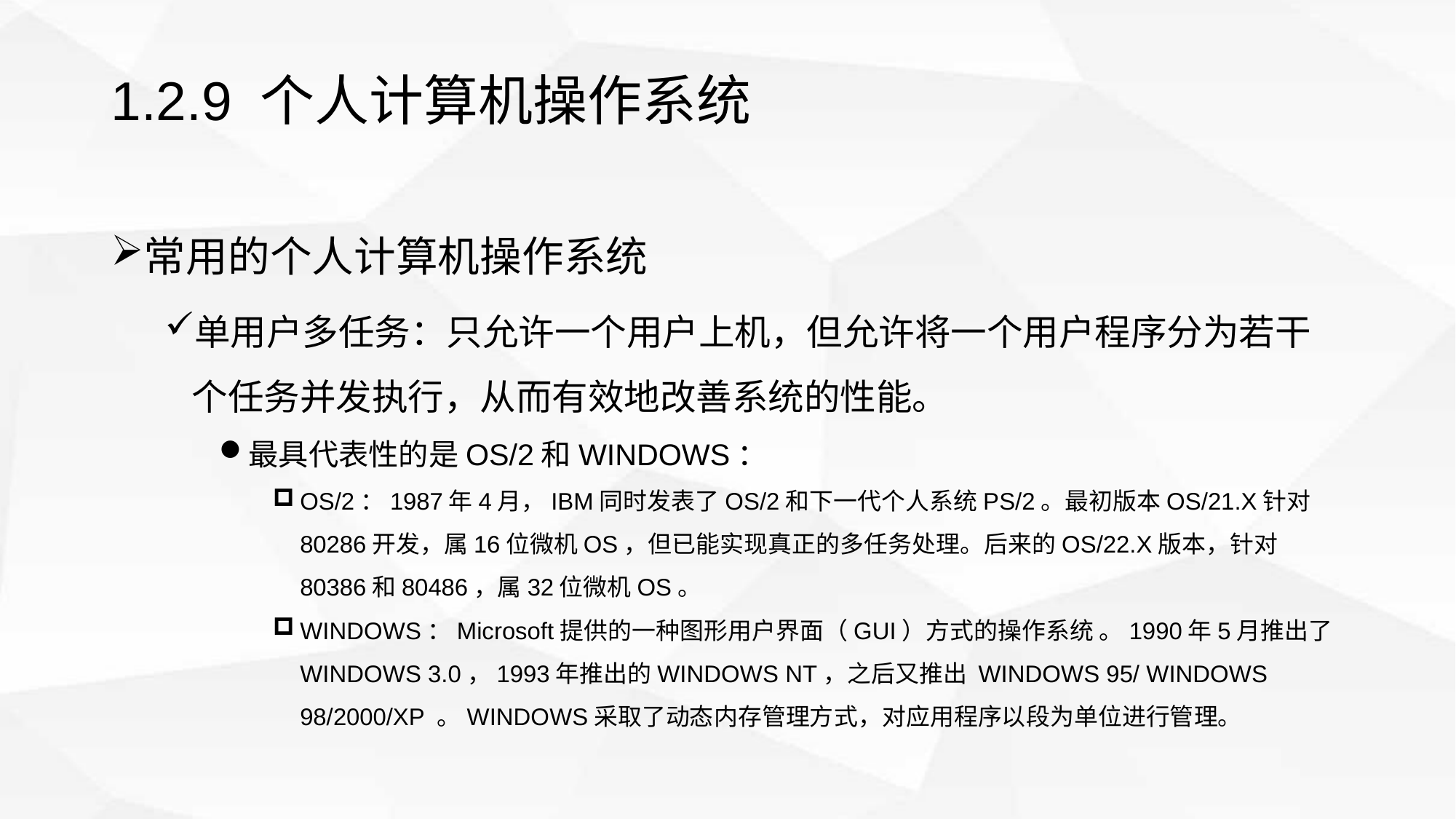

# 1.2.9 个人计算机操作系统
常用的个人计算机操作系统
单用户多任务：只允许一个用户上机，但允许将一个用户程序分为若干个任务并发执行，从而有效地改善系统的性能。
最具代表性的是OS/2和WINDOWS：
OS/2：1987年4月，IBM同时发表了OS/2和下一代个人系统PS/2。最初版本OS/21.X针对80286开发，属16位微机OS，但已能实现真正的多任务处理。后来的OS/22.X版本，针对80386和80486，属32位微机OS。
WINDOWS：Microsoft提供的一种图形用户界面（GUI）方式的操作系统 。1990年5月推出了WINDOWS 3.0，1993年推出的WINDOWS NT，之后又推出 WINDOWS 95/ WINDOWS 98/2000/XP 。WINDOWS采取了动态内存管理方式，对应用程序以段为单位进行管理。